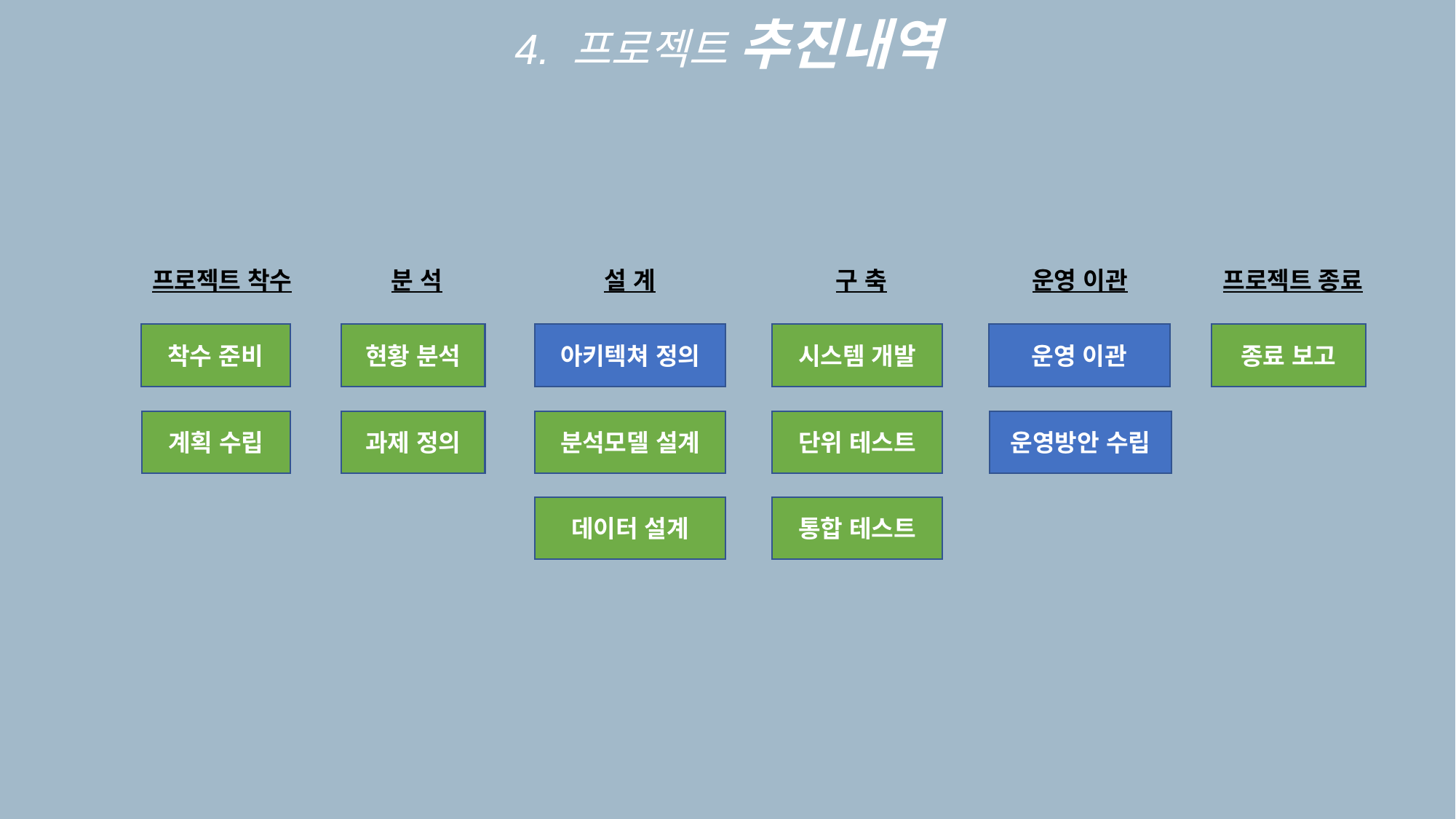

4. 프로젝트 추진내역
프로젝트 착수
분 석
설 계
구 축
운영 이관
프로젝트 종료
착수 준비
현황 분석
아키텍쳐 정의
시스템 개발
운영 이관
종료 보고
계획 수립
과제 정의
분석모델 설계
단위 테스트
운영방안 수립
데이터 설계
통합 테스트